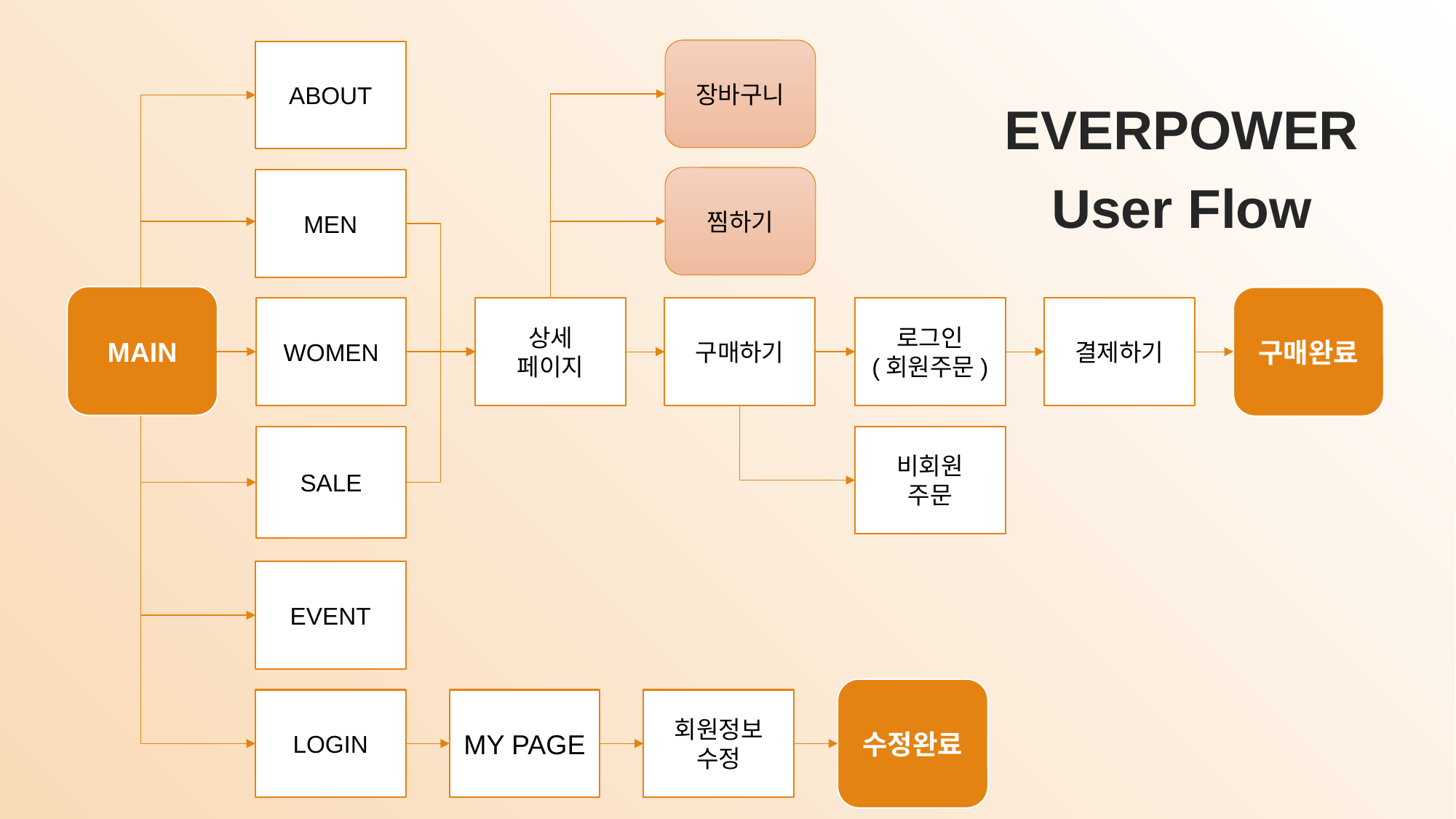

장바구니
ABOUT
EVERPOWER
User Flow
찜하기
MEN
MAIN
구매완료
WOMEN
상세
페이지
구매하기
로그인
(회원주문)
결제하기
SALE
비회원
주문
EVENT
수정완료
MY PAGE
회원정보
수정
LOGIN